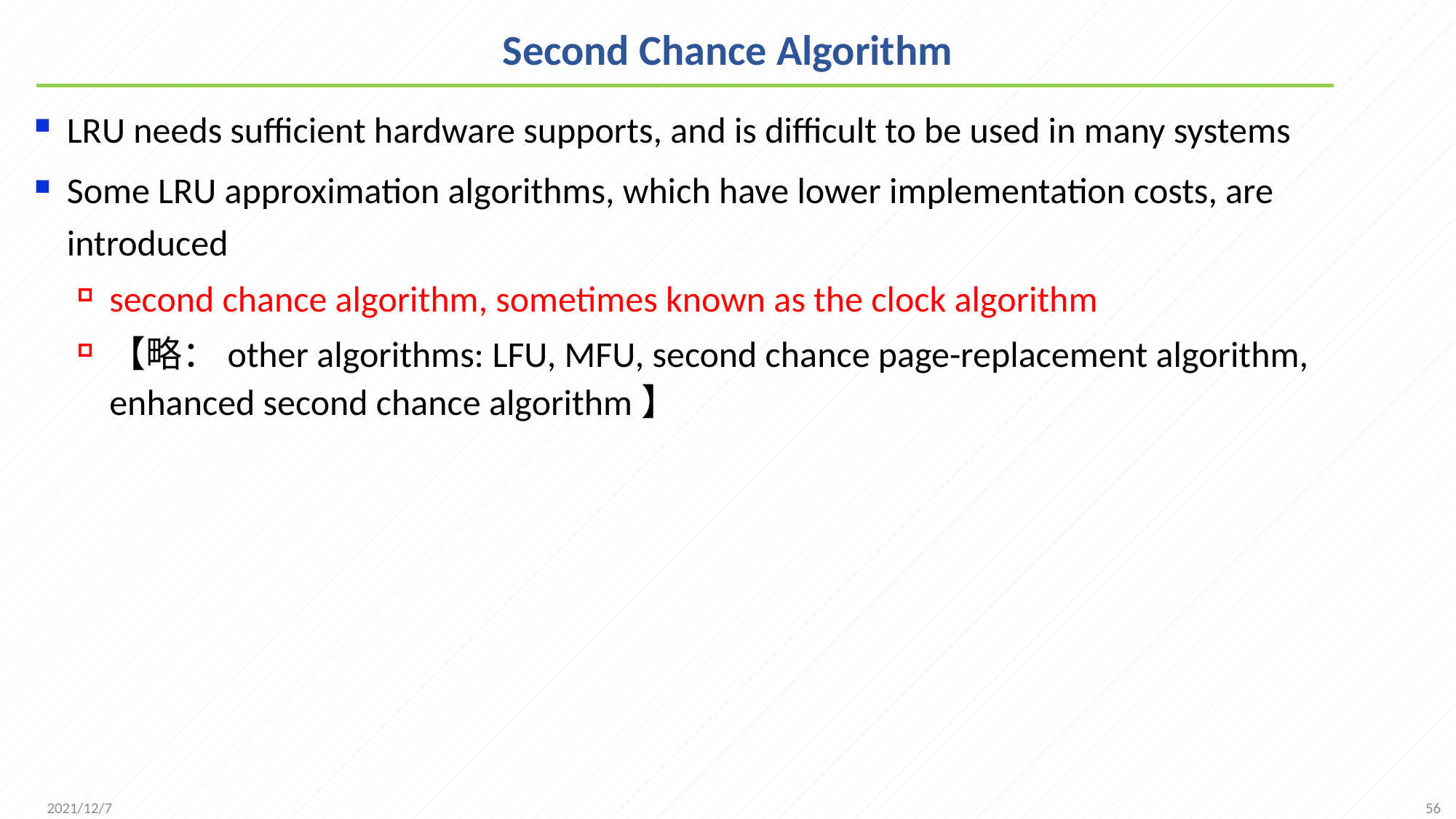

# Second Chance Algorithm
LRU needs sufficient hardware supports, and is difficult to be used in many systems
Some LRU approximation algorithms, which have lower implementation costs, are introduced
second chance algorithm, sometimes known as the clock algorithm
【略：other algorithms: LFU, MFU, second chance page-replacement algorithm, enhanced second chance algorithm】

56
2021/12/7